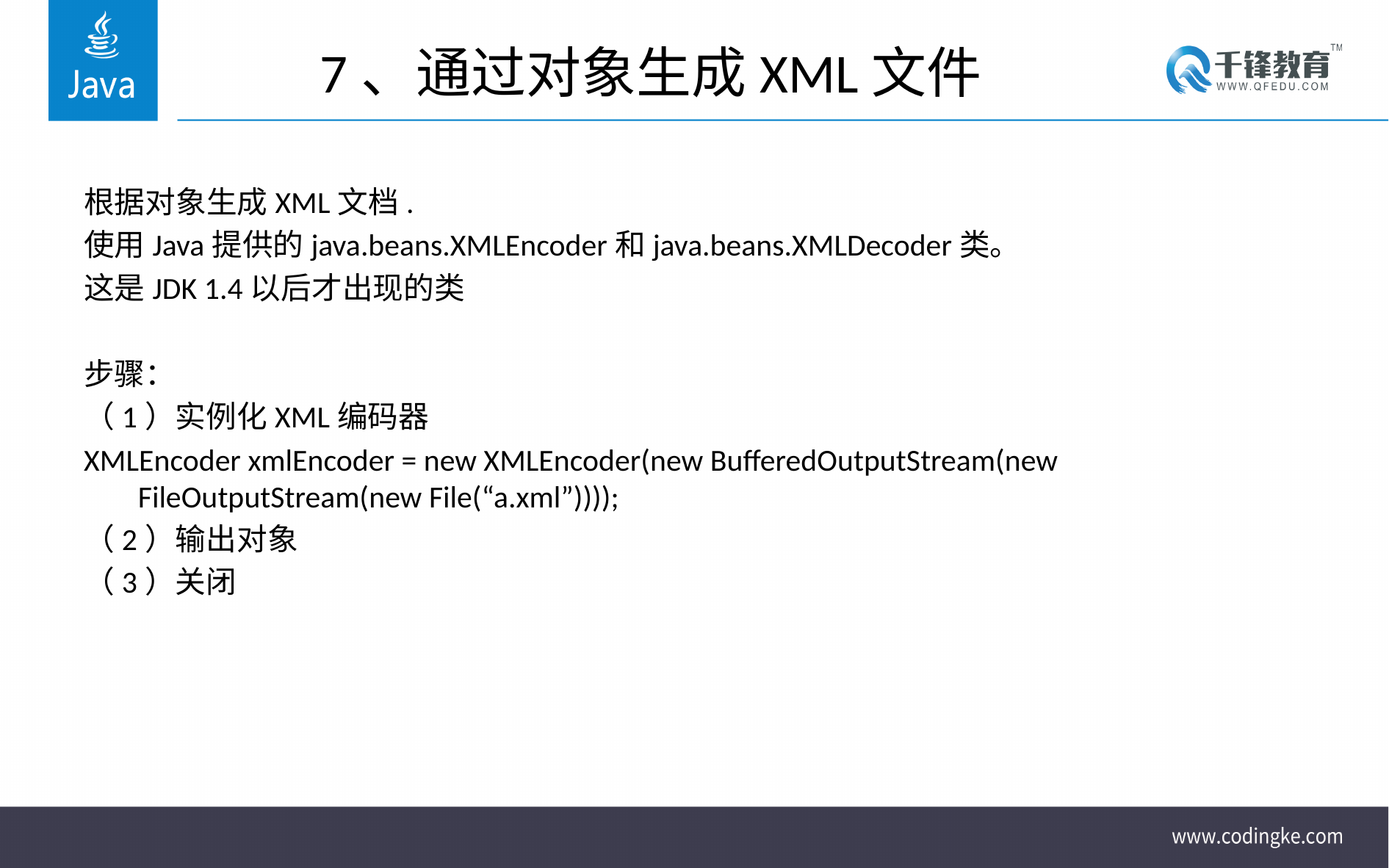

# 7、通过对象生成XML文件
根据对象生成XML文档.
使用Java提供的java.beans.XMLEncoder和java.beans.XMLDecoder类。
这是JDK 1.4以后才出现的类

步骤：
（1）实例化XML编码器
XMLEncoder xmlEncoder = new XMLEncoder(new BufferedOutputStream(new FileOutputStream(new File(“a.xml”))));
（2）输出对象
（3）关闭